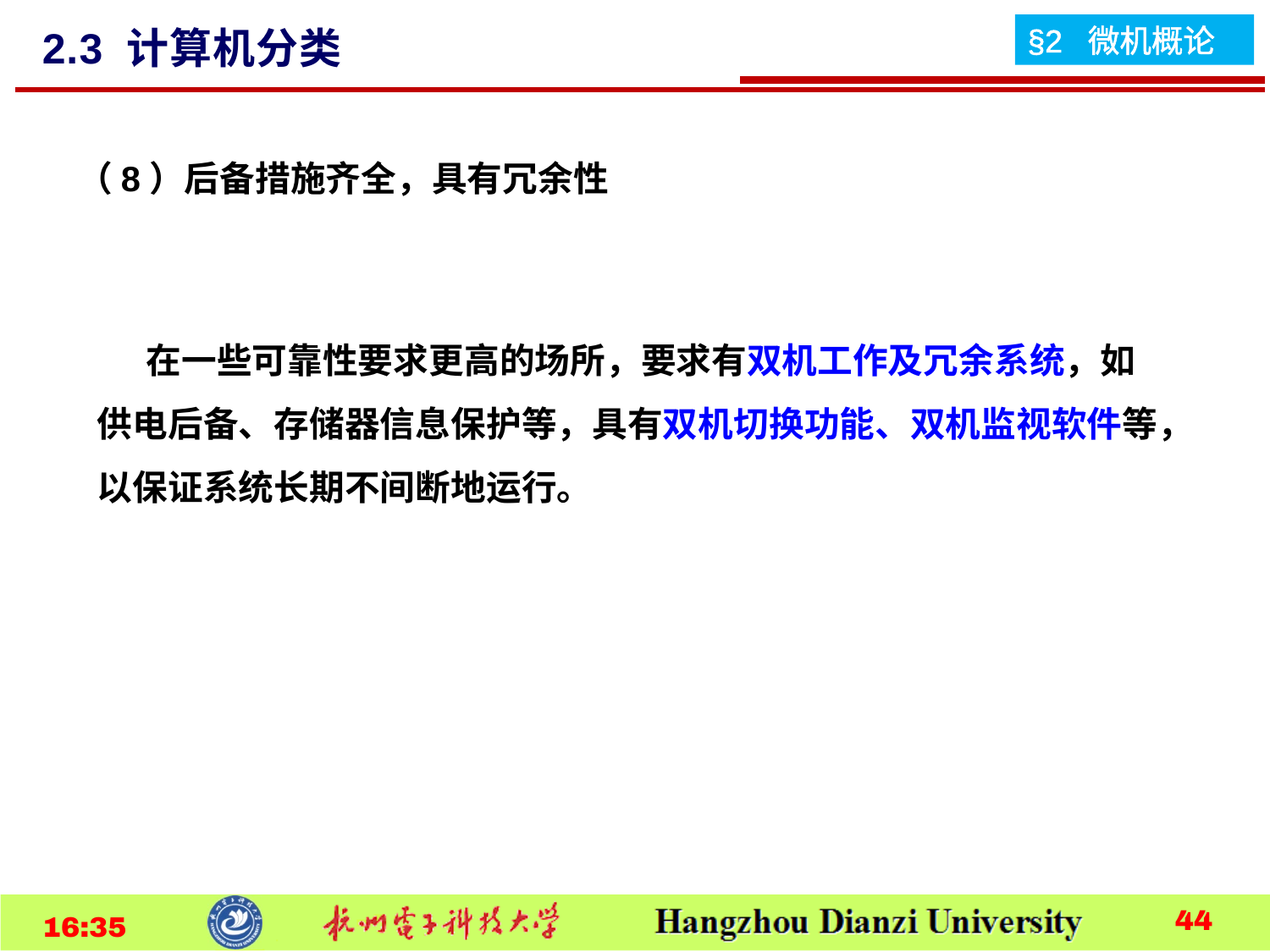

2.3 计算机分类
（8）后备措施齐全，具有冗余性
     在一些可靠性要求更高的场所，要求有双机工作及冗余系统，如供电后备、存储器信息保护等，具有双机切换功能、双机监视软件等，以保证系统长期不间断地运行。